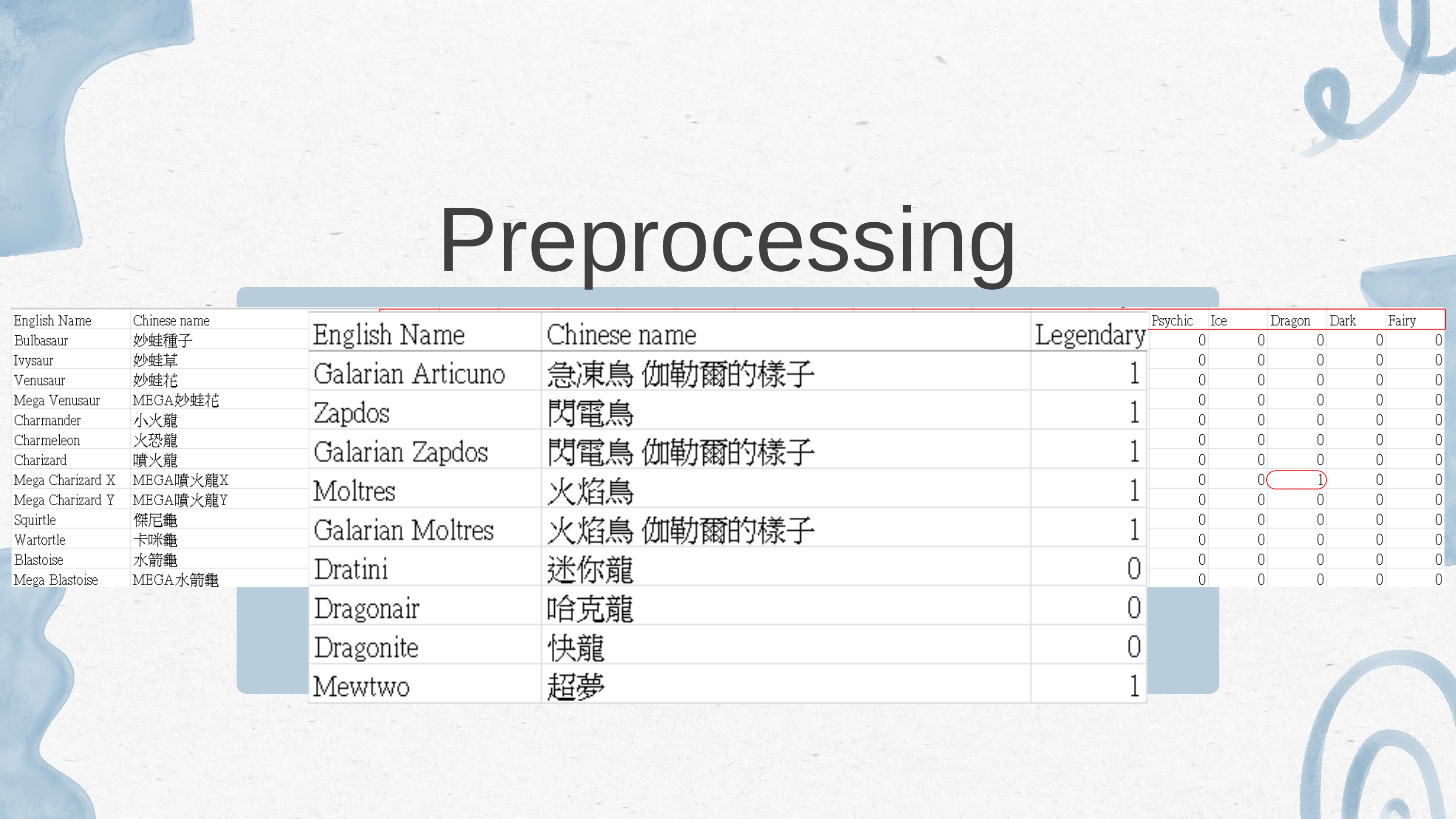

Preprocessing

 將Type1與Type2進行one hot encoding
 新增Legendary欄位 ( 將傳說寶可夢標註為1 )